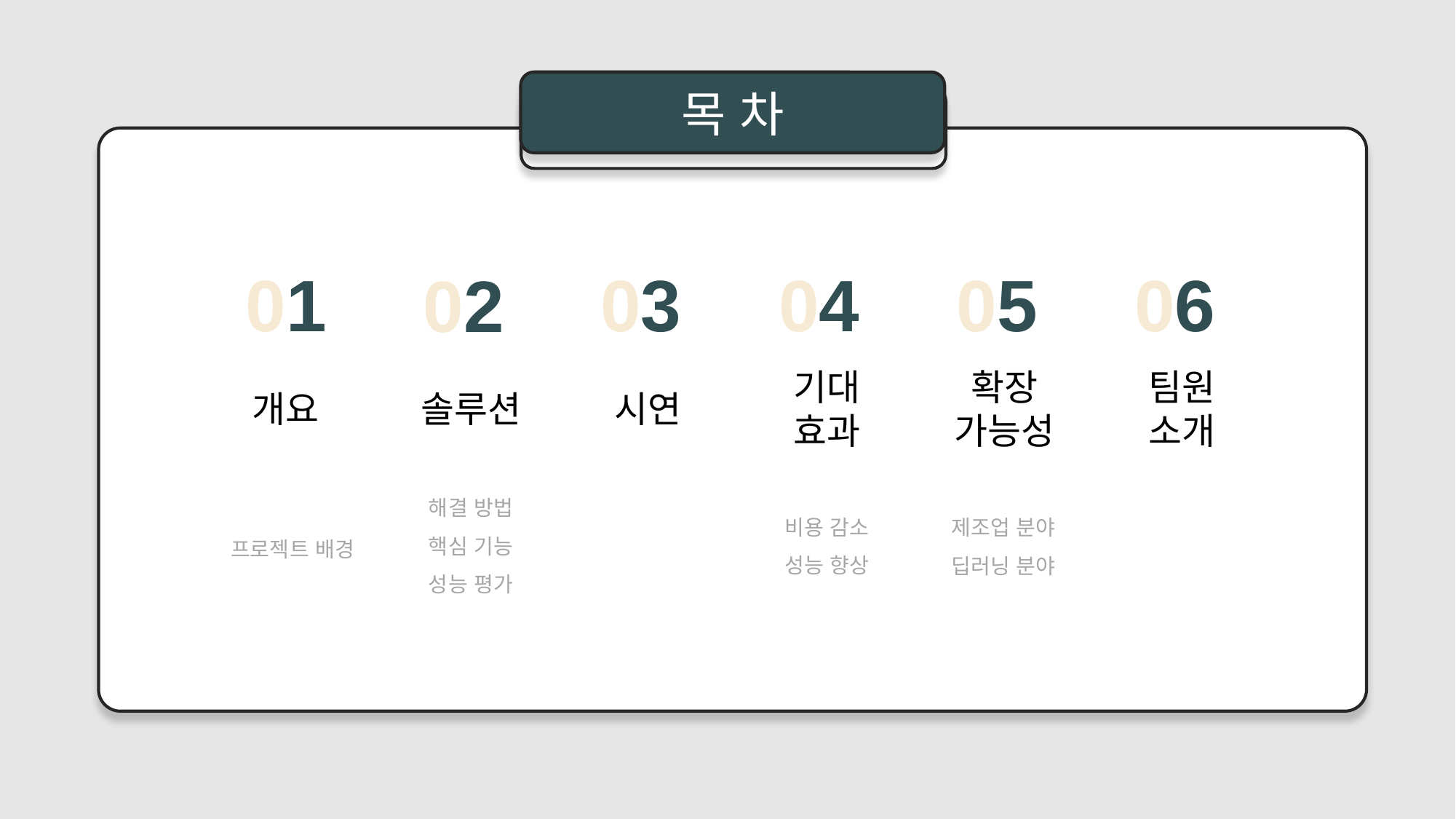

목 차
PPT

01
05
06
04
03
02
기대
효과
팀원
소개
확장
가능성
개요
솔루션
시연
해결 방법
핵심 기능
성능 평가
비용 감소
성능 향상
제조업 분야
딥러닝 분야
프로젝트 배경